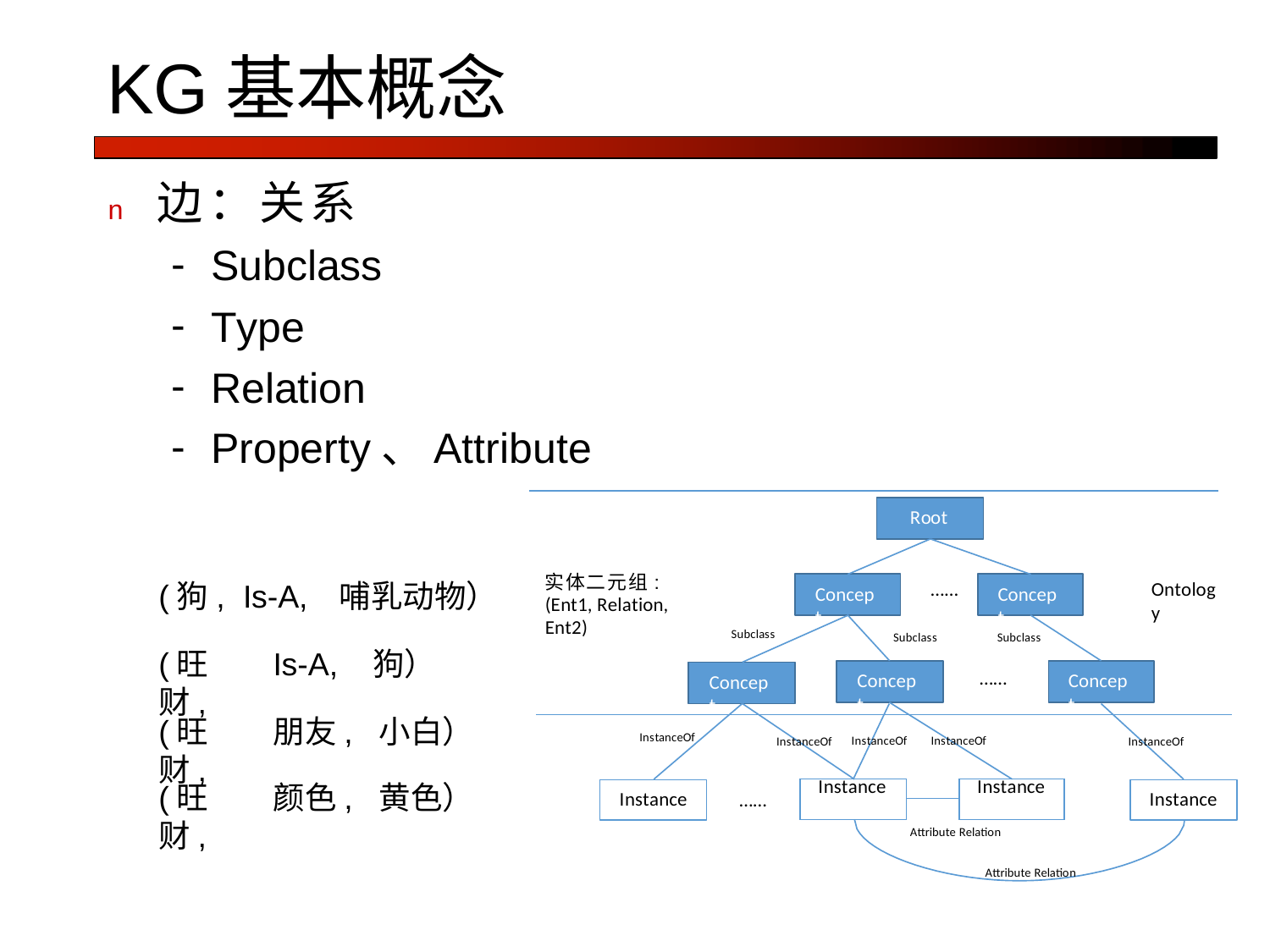

# KG基本概念

n	边：关系

Subclass

Type

Relation

Property、Attribute

Root

实体二元组:
(Ent1, Relation, Ent2)

(狗,	Is-A,
哺乳动物）
……
Ontology
Concept
Concept

Subclass
Subclass
Subclass
(旺财,
Is-A,	狗）

……
Concept
Concept
Concept

(旺财,
朋友,	小白）

InstanceOf
InstanceOf
InstanceOf
InstanceOf
InstanceOf
(旺财,
颜色,	黄色）
| Instance |  | Instance |
| --- | --- | --- |
|  |  |  |

Instance
Instance
……

Attribute Relation

Attribute Relation